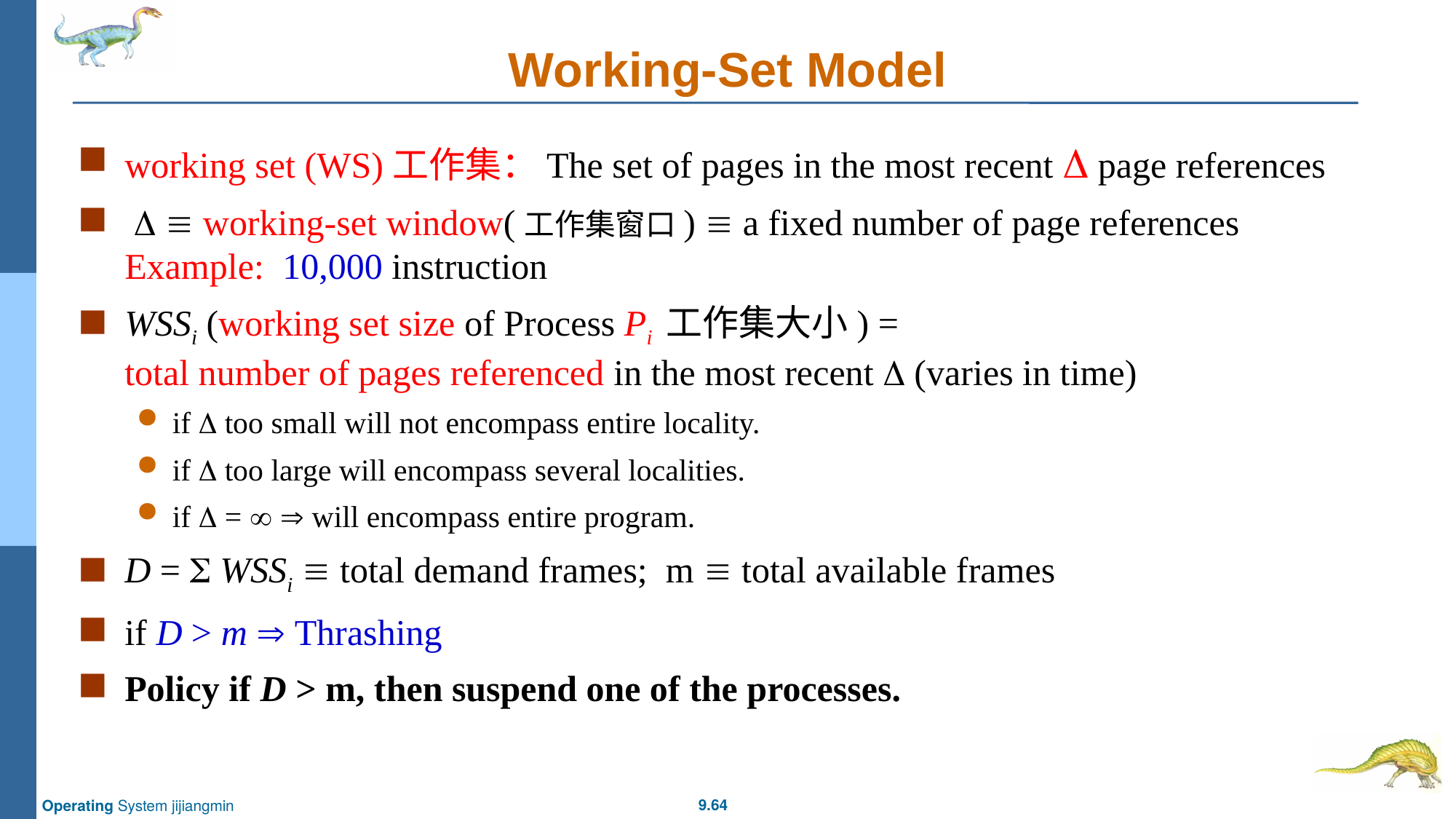

# Working-Set Model
working set (WS)工作集：The set of pages in the most recent Δ page references
 Δ ≡ working-set window(工作集窗口) ≡ a fixed number of page references
Example:  10,000 instruction
WSSi (working set size of Process Pi 工作集大小) =
total number of pages referenced in the most recent Δ (varies in time)
if Δ too small will not encompass entire locality.
if Δ too large will encompass several localities.
if Δ = ∞ ⇒ will encompass entire program.
D = Σ WSSi ≡ total demand frames;  m ≡ total available frames
if D > m ⇒ Thrashing
Policy if D > m, then suspend one of the processes.